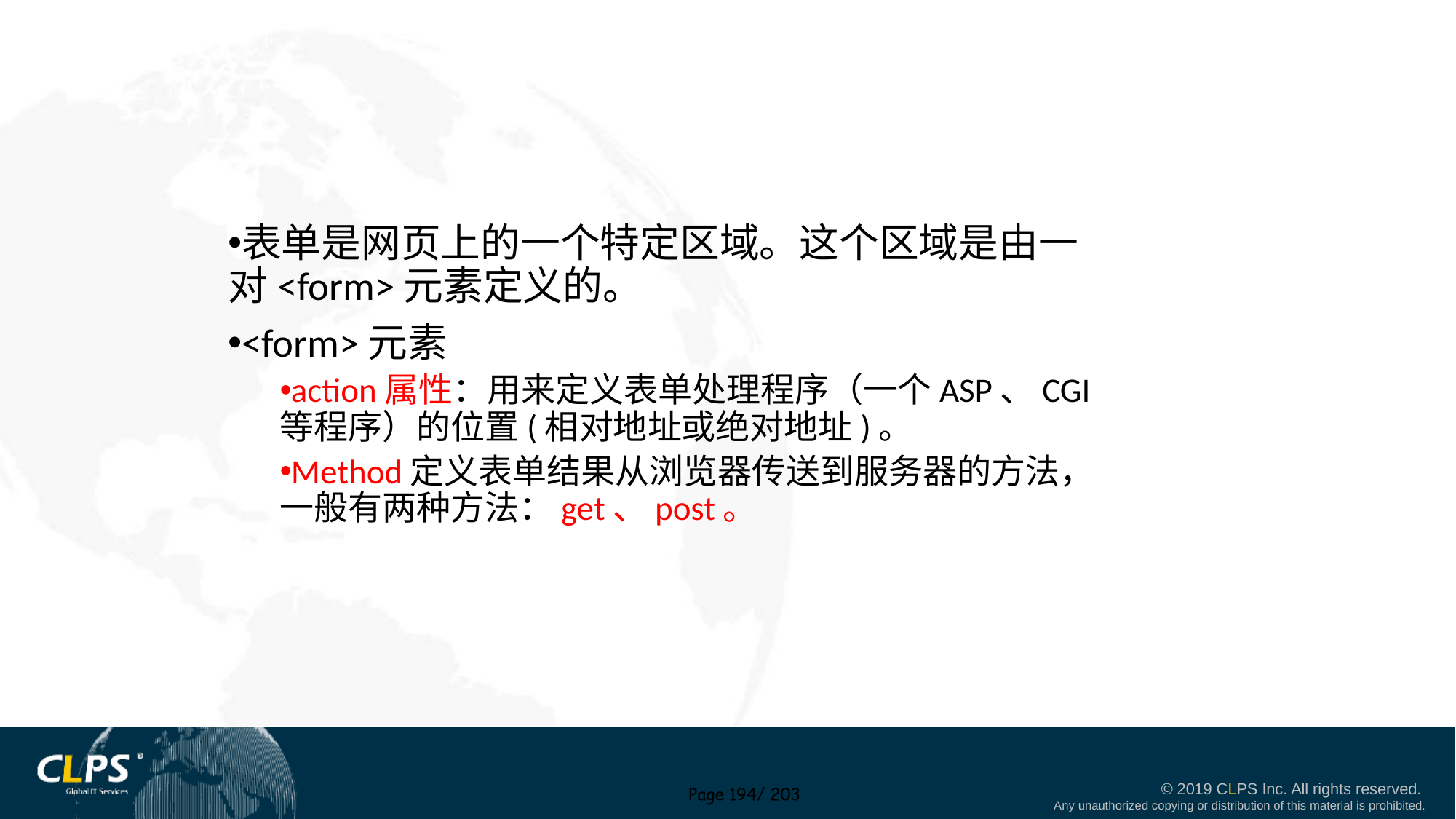

表单是网页上的一个特定区域。这个区域是由一对<form>元素定义的。
<form>元素
action属性：用来定义表单处理程序（一个ASP、CGI等程序）的位置(相对地址或绝对地址)。
Method定义表单结果从浏览器传送到服务器的方法，一般有两种方法：get、post。
Page 194/ 203